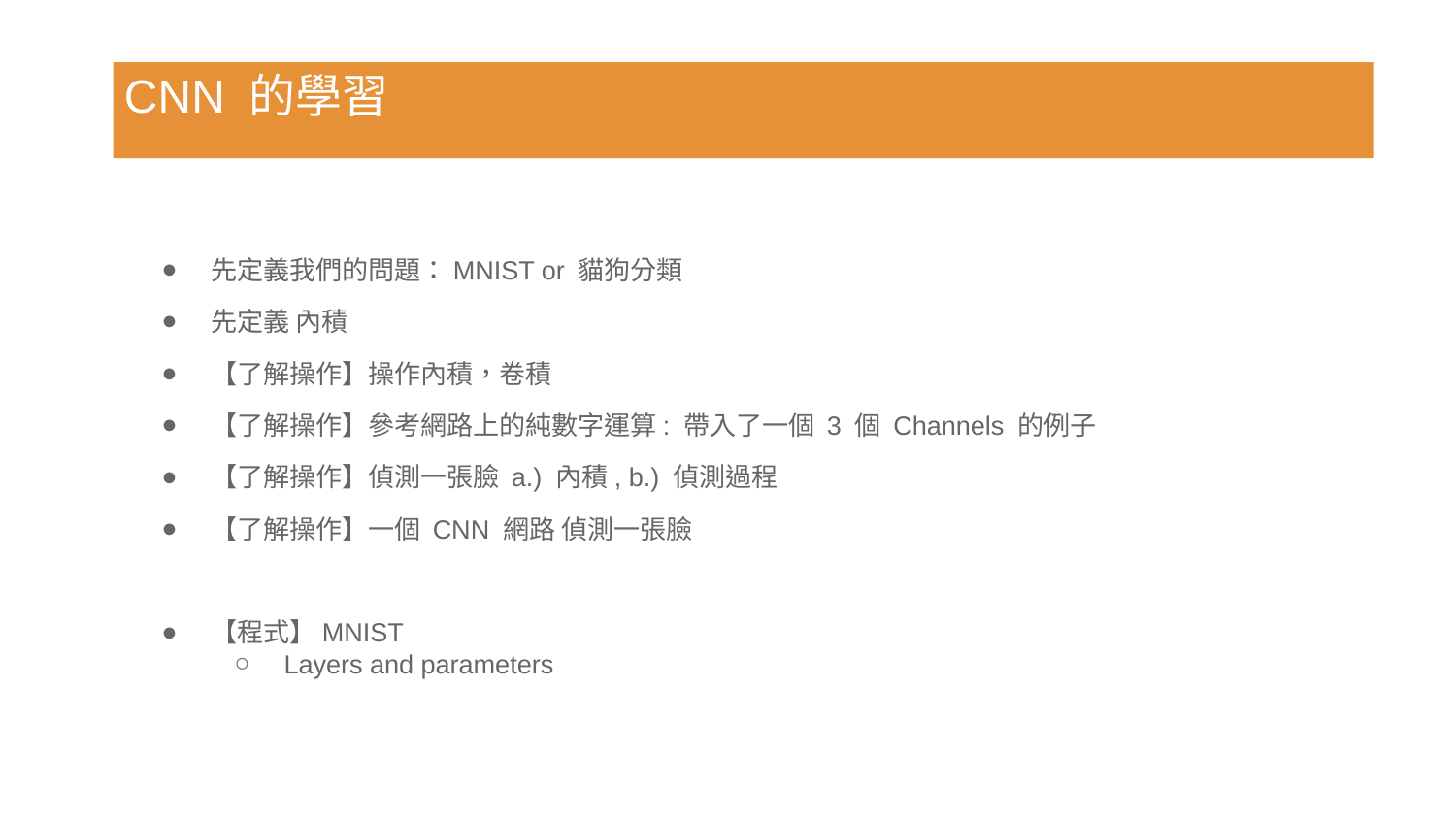

CNN 的學習

先定義我們的問題：MNIST or 貓狗分類
先定義 內積
【了解操作】操作內積，卷積
【了解操作】參考網路上的純數字運算: 帶入了一個 3 個 Channels 的例子
【了解操作】偵測一張臉 a.) 內積, b.) 偵測過程
【了解操作】一個 CNN 網路 偵測一張臉

【程式】MNIST
Layers and parameters